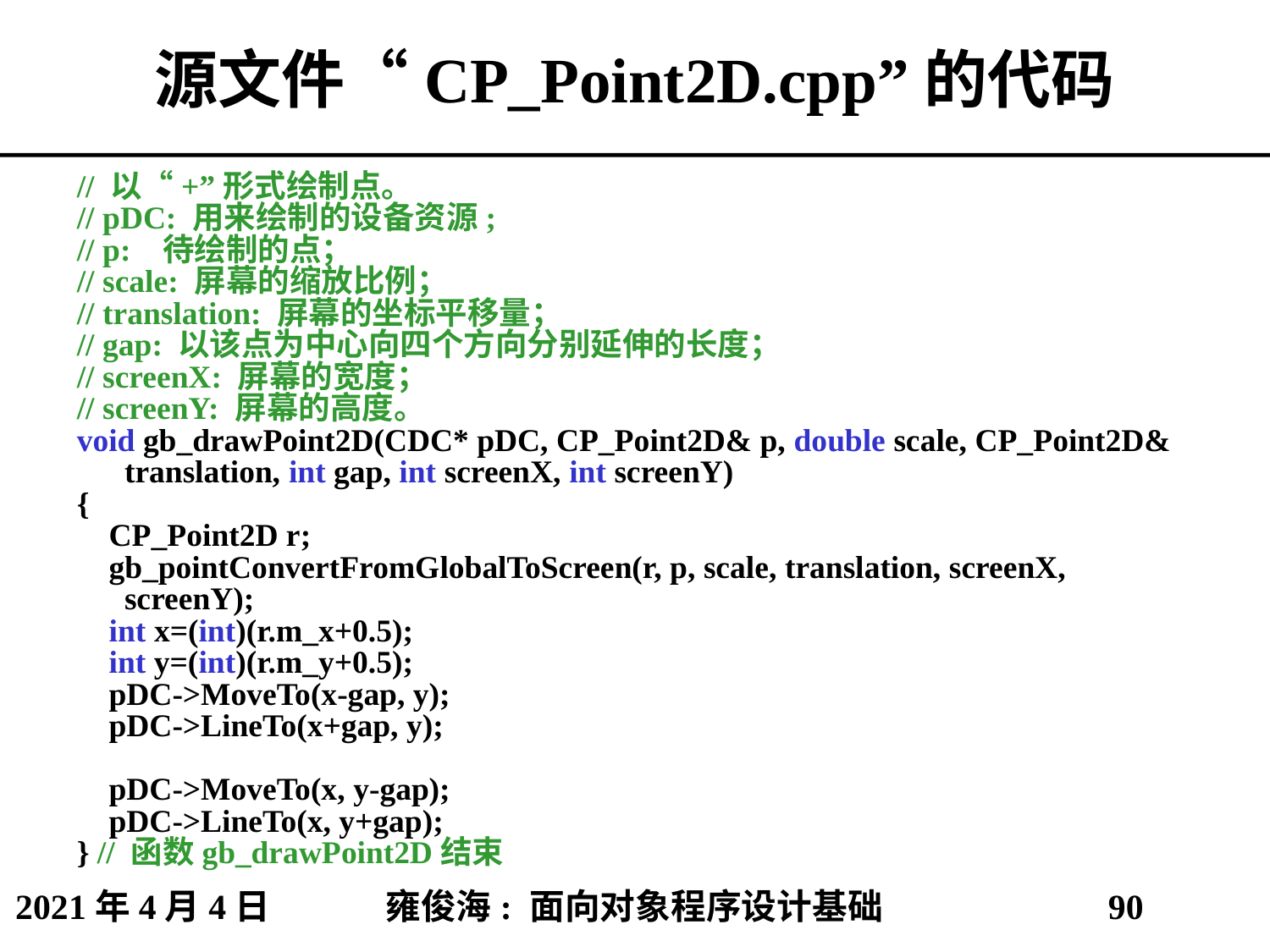

# 源文件“CP_Point2D.cpp”的代码

// 以“+”形式绘制点。
// pDC: 用来绘制的设备资源;
// p:   待绘制的点；
// scale: 屏幕的缩放比例；
// translation: 屏幕的坐标平移量；
// gap: 以该点为中心向四个方向分别延伸的长度；
// screenX: 屏幕的宽度；
// screenY: 屏幕的高度。
void gb_drawPoint2D(CDC* pDC, CP_Point2D& p, double scale, CP_Point2D& translation, int gap, int screenX, int screenY)
{
    CP_Point2D r;
    gb_pointConvertFromGlobalToScreen(r, p, scale, translation, screenX, screenY);
    int x=(int)(r.m_x+0.5);
    int y=(int)(r.m_y+0.5);
    pDC->MoveTo(x-gap, y);
    pDC->LineTo(x+gap, y);

    pDC->MoveTo(x, y-gap);
    pDC->LineTo(x, y+gap);
} // 函数gb_drawPoint2D结束
2021年4月4日
雍俊海: 面向对象程序设计基础
90